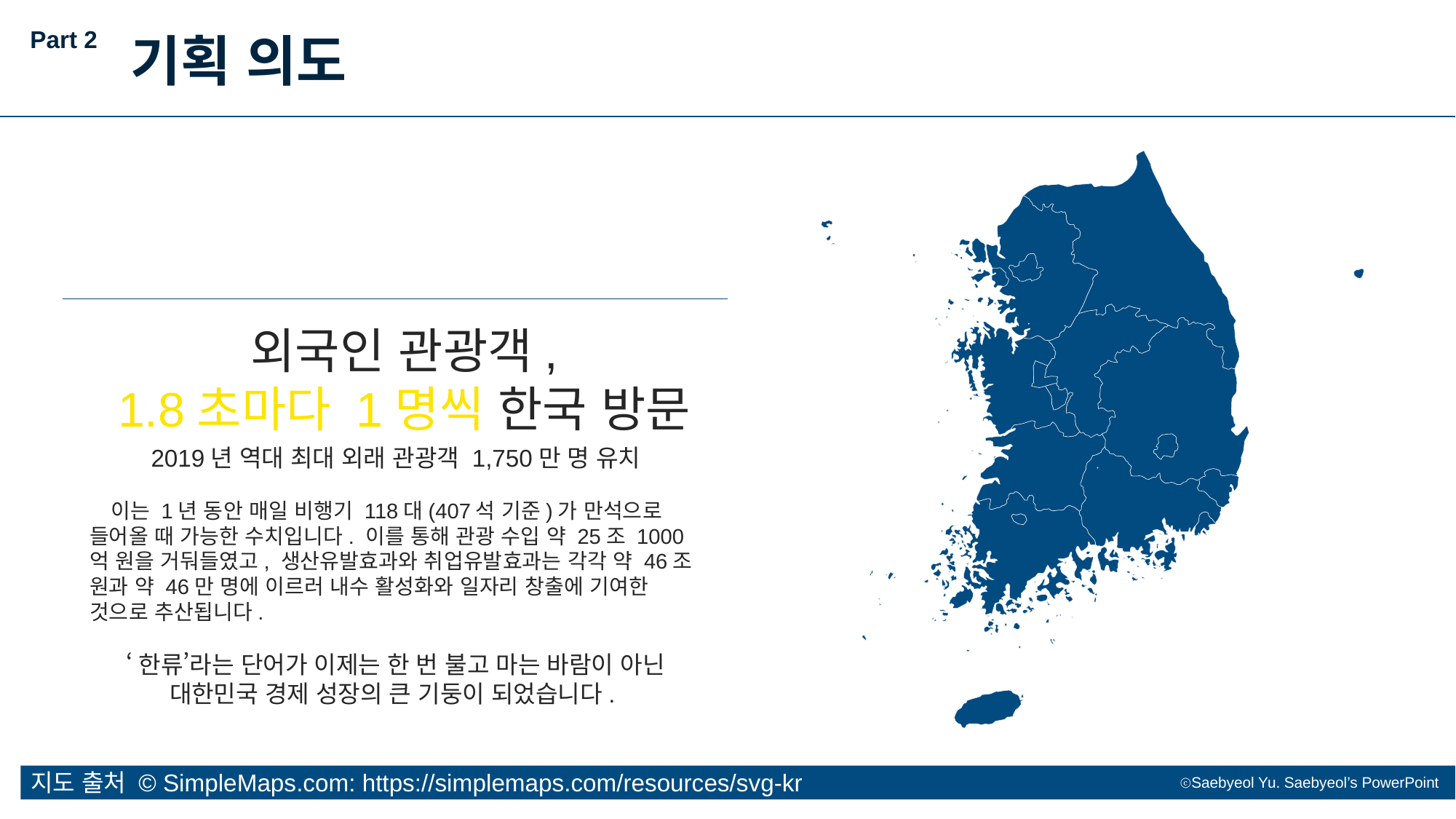

Part 2
기획 의도

외국인 관광객,
1.8초마다 1명씩 한국 방문
2019년 역대 최대 외래 관광객 1,750만 명 유치

　이는 1년 동안 매일 비행기 118대(407석 기준)가 만석으로 들어올 때 가능한 수치입니다. 이를 통해 관광 수입 약 25조 1000억 원을 거둬들였고, 생산유발효과와 취업유발효과는 각각 약 46조 원과 약 46만 명에 이르러 내수 활성화와 일자리 창출에 기여한 것으로 추산됩니다.

‘한류’라는 단어가 이제는 한 번 불고 마는 바람이 아닌
대한민국 경제 성장의 큰 기둥이 되었습니다.

지도 출처 © SimpleMaps.com: https://simplemaps.com/resources/svg-kr